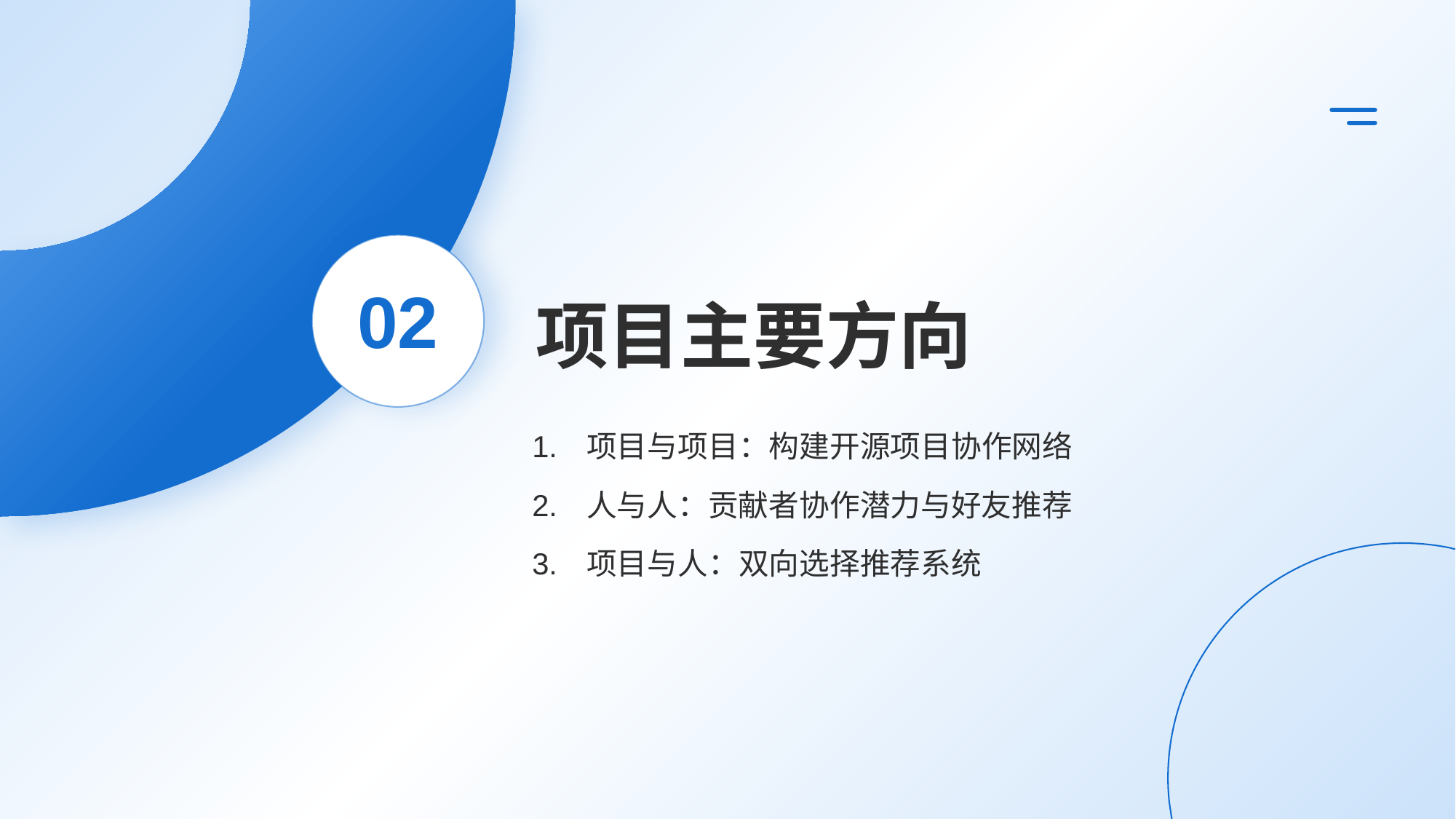

# 项目主要方向
02
项目与项目：构建开源项目协作网络
人与人：贡献者协作潜力与好友推荐
项目与人：双向选择推荐系统